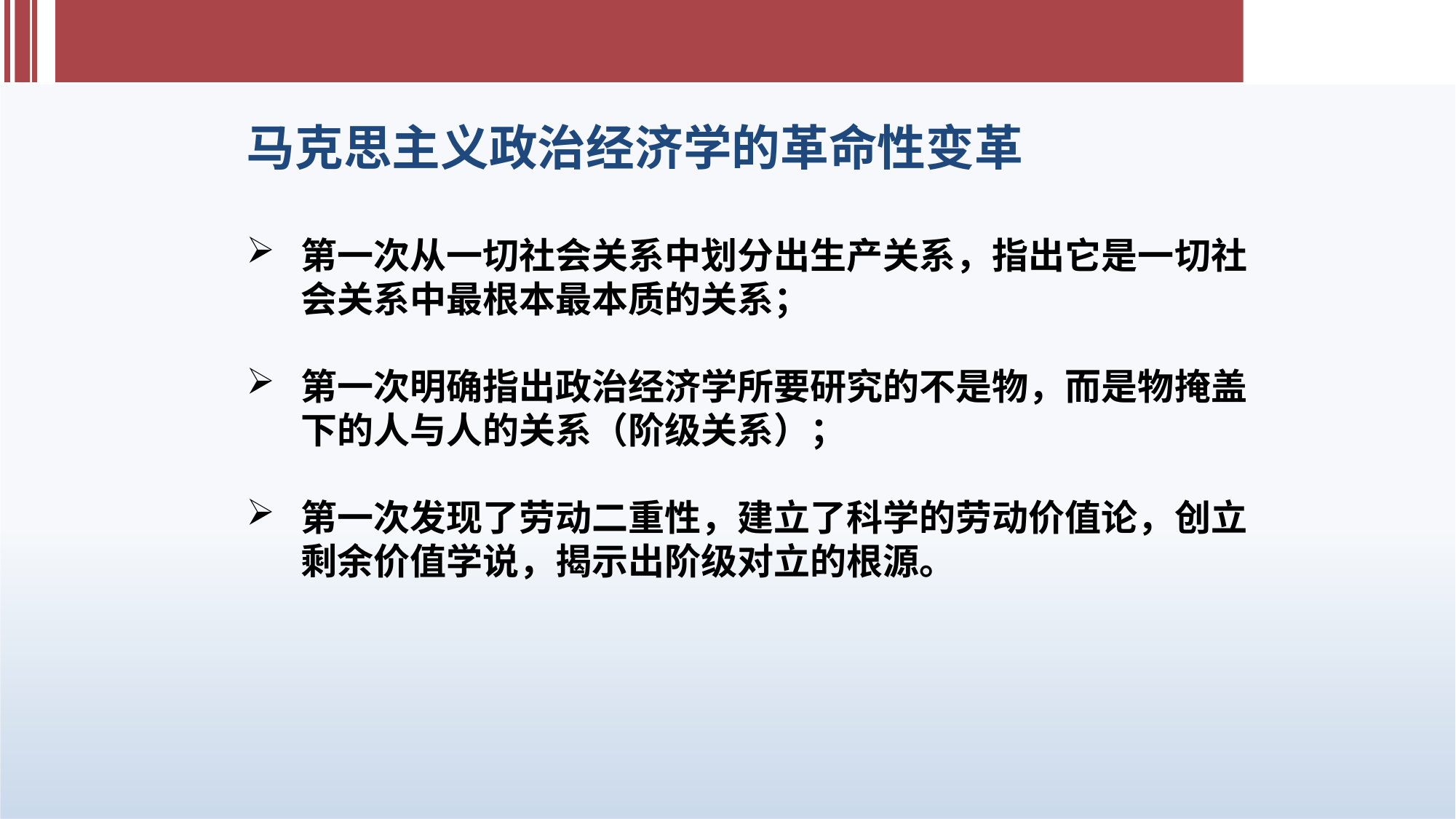

# 马克思主义政治经济学的革命性变革
第一次从一切社会关系中划分出生产关系，指出它是一切社会关系中最根本最本质的关系；

第一次明确指出政治经济学所要研究的不是物，而是物掩盖下的人与人的关系（阶级关系）；

第一次发现了劳动二重性，建立了科学的劳动价值论，创立剩余价值学说，揭示出阶级对立的根源。